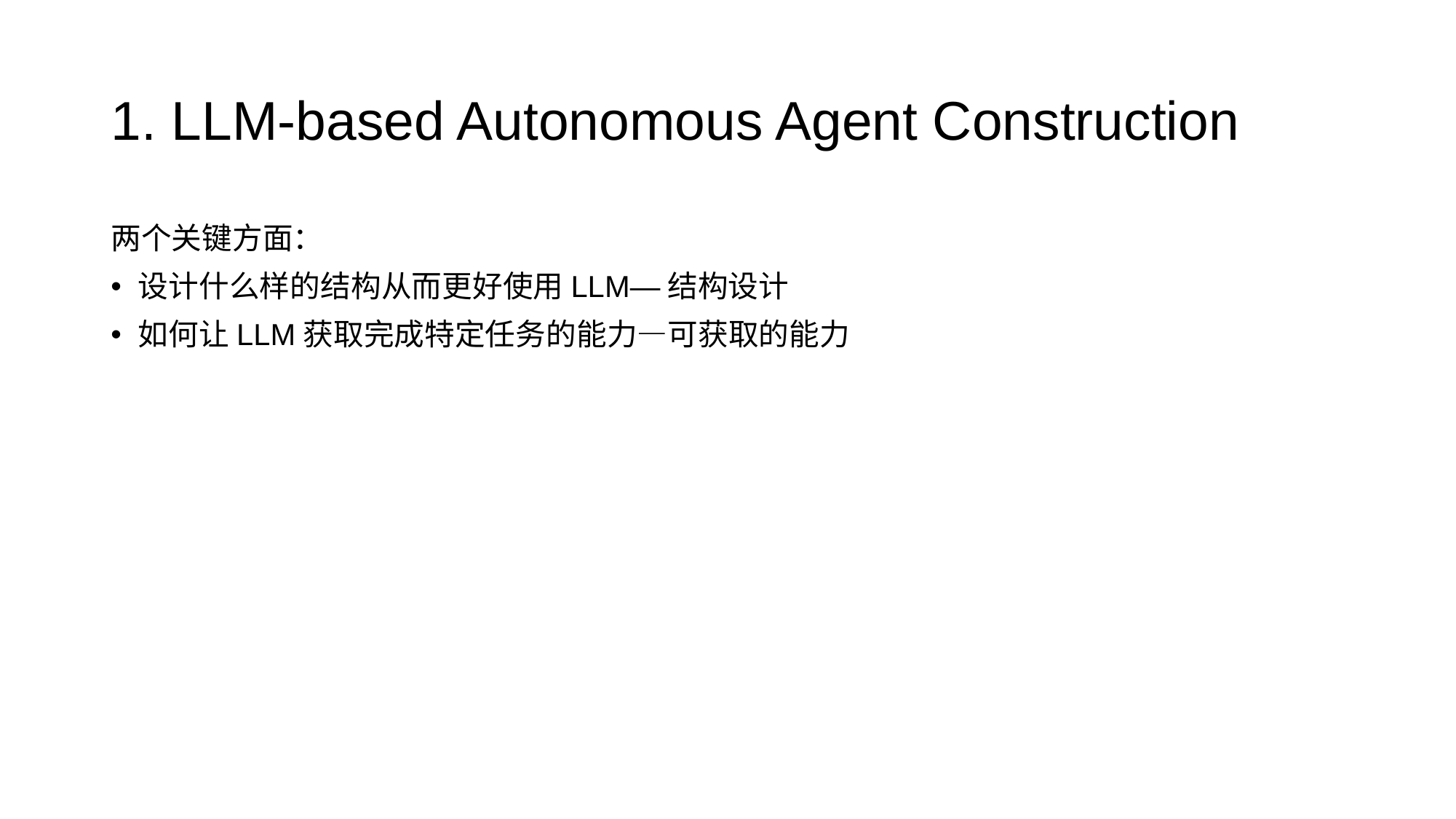

# 1. LLM-based Autonomous Agent Construction
两个关键方面：
设计什么样的结构从而更好使用LLM—结构设计
如何让LLM获取完成特定任务的能力—可获取的能力